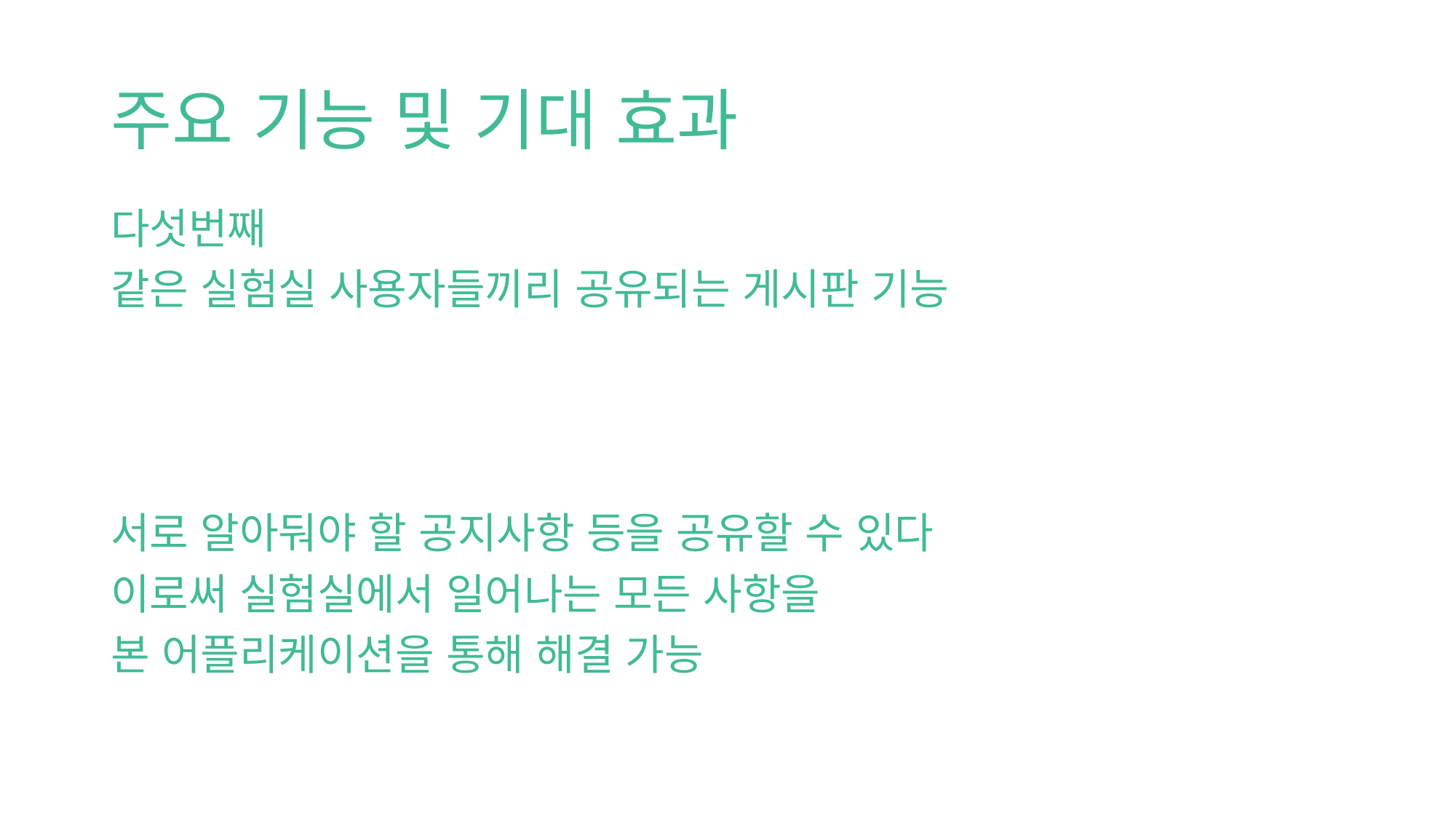

# 주요 기능 및 기대 효과
다섯번째
같은 실험실 사용자들끼리 공유되는 게시판 기능

서로 알아둬야 할 공지사항 등을 공유할 수 있다
이로써 실험실에서 일어나는 모든 사항을
본 어플리케이션을 통해 해결 가능